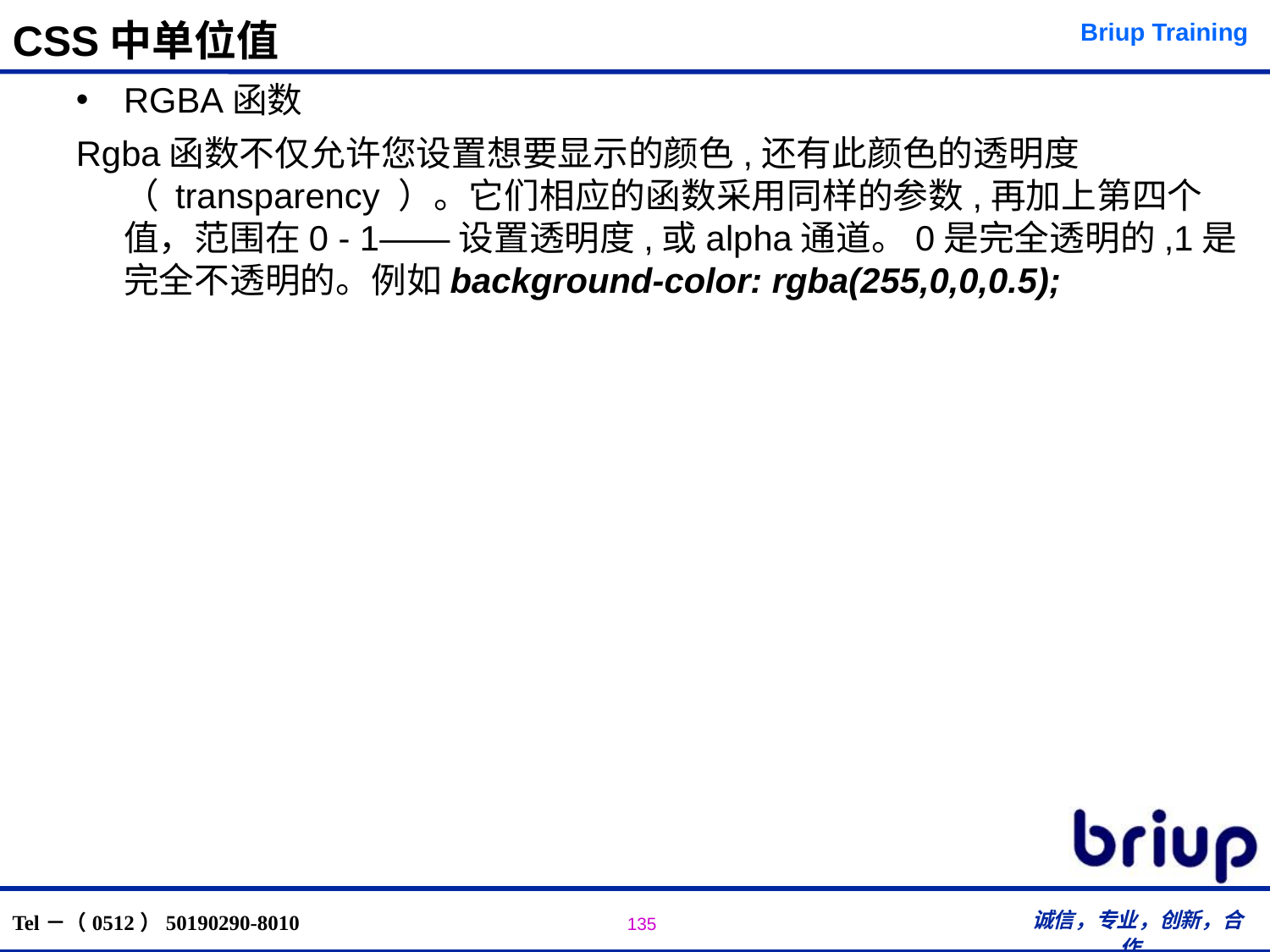

# CSS中单位值
RGBA函数
Rgba函数不仅允许您设置想要显示的颜色,还有此颜色的透明度（ transparency ）。它们相应的函数采用同样的参数,再加上第四个值，范围在0 - 1——设置透明度,或alpha通道。0是完全透明的,1是完全不透明的。例如background-color: rgba(255,0,0,0.5);